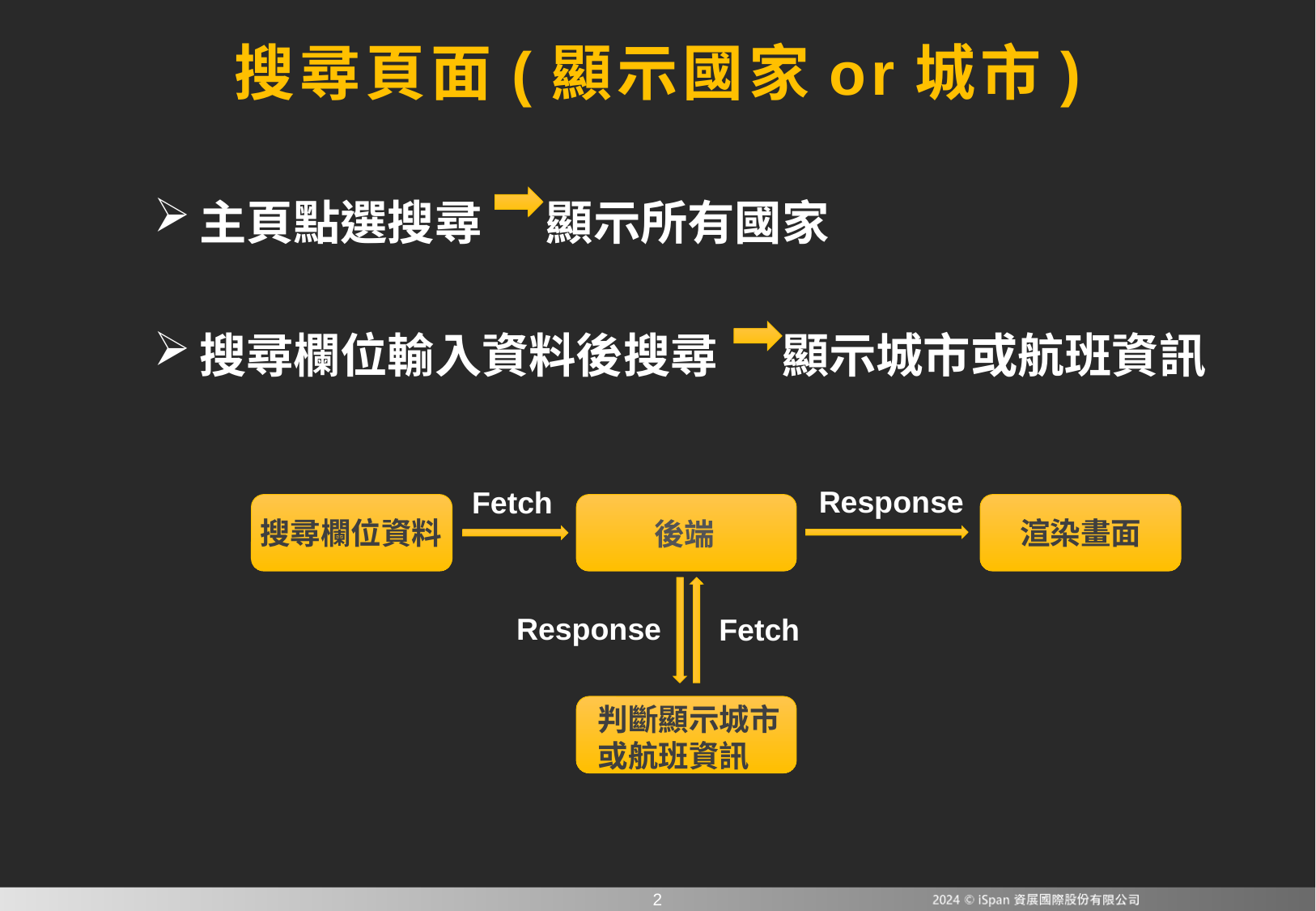

搜尋頁面(顯示國家or城市)
主頁點選搜尋      顯示所有國家
搜尋欄位輸入資料後搜尋      顯示城市或航班資訊

Response
Fetch

渲染畫面
搜尋欄位資料
後端

Response
Fetch

判斷顯示城市或航班資訊